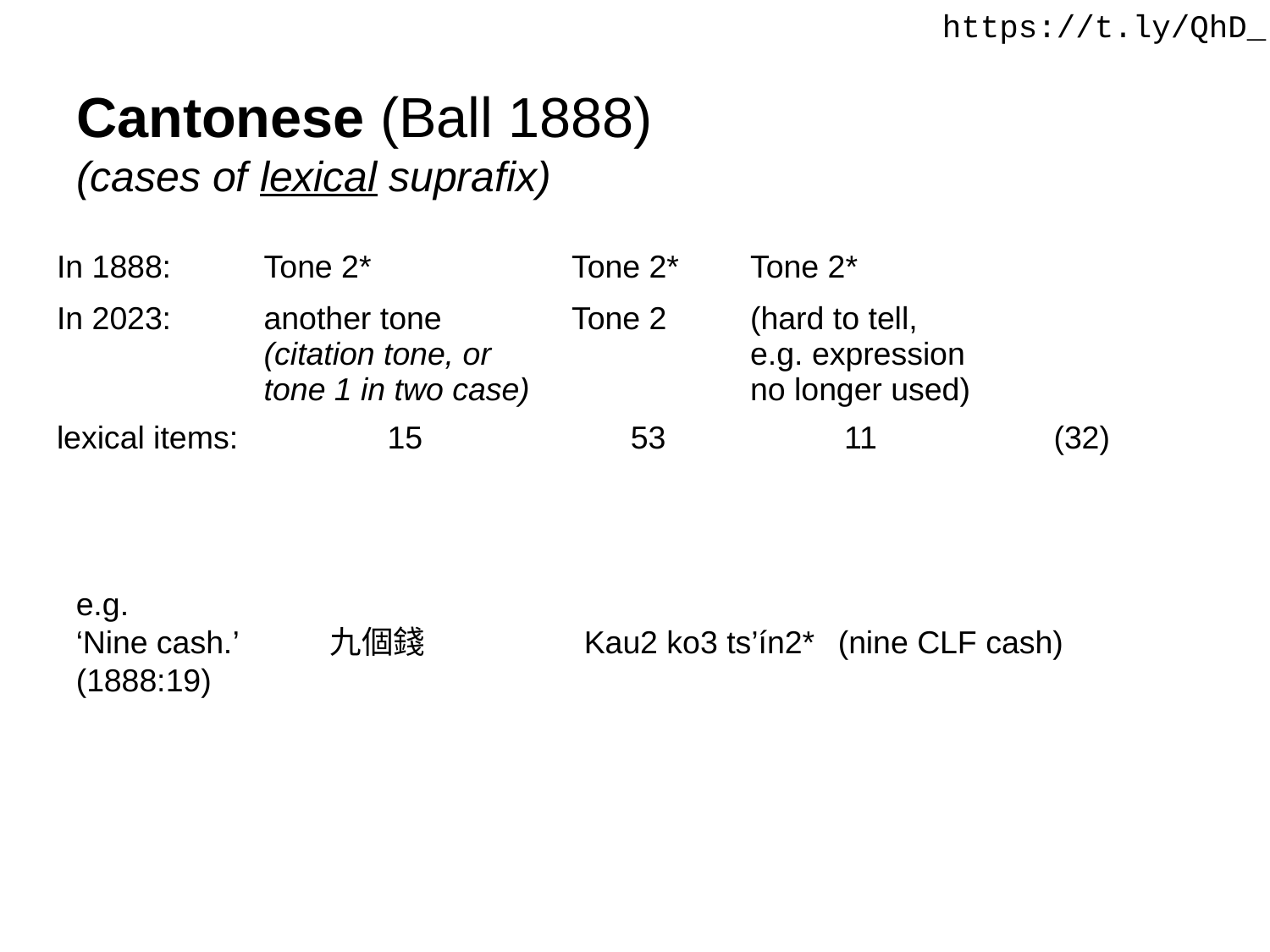

https://t.ly/QhD_
# Cantonese (Ball 1888) (cases of lexical suprafix)
| In 1888: | Tone 2\* | Tone 2\* | Tone 2\* |  |
| --- | --- | --- | --- | --- |
| In 2023: | another tone (citation tone, or tone 1 in two case) | Tone 2 | (hard to tell, e.g. expression no longer used) |  |
| lexical items: | 15 | 53 | 11 | (32) |
|  |  |  |  |  |
e.g.
‘Nine cash.’ 	九個錢 		Kau2 ko3 ts’ín2* 	(nine CLF cash) 		(1888:19)